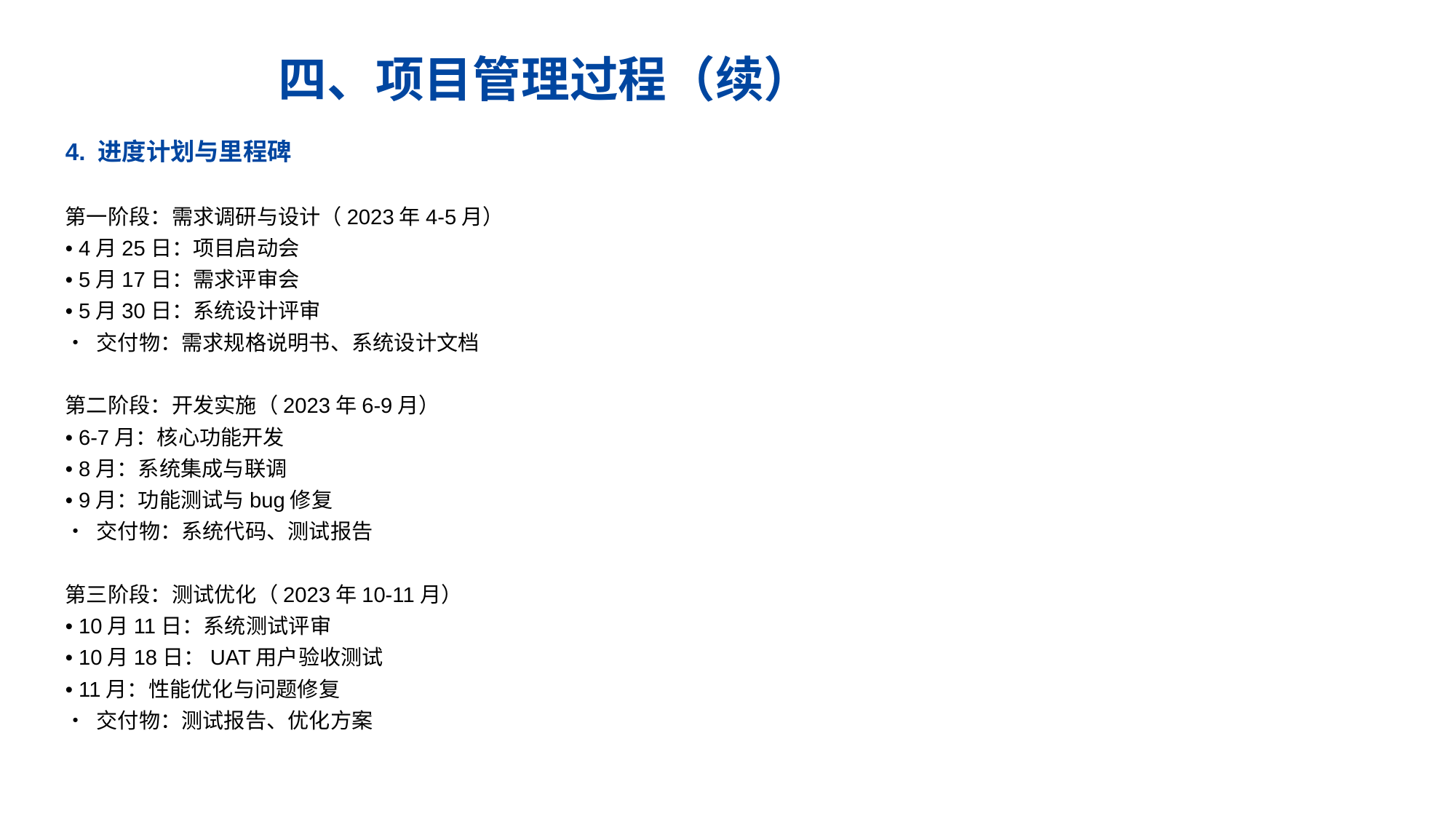

四、项目管理过程（续）
4. 进度计划与里程碑

第一阶段：需求调研与设计（2023年4-5月）
• 4月25日：项目启动会
• 5月17日：需求评审会
• 5月30日：系统设计评审
• 交付物：需求规格说明书、系统设计文档

第二阶段：开发实施（2023年6-9月）
• 6-7月：核心功能开发
• 8月：系统集成与联调
• 9月：功能测试与bug修复
• 交付物：系统代码、测试报告

第三阶段：测试优化（2023年10-11月）
• 10月11日：系统测试评审
• 10月18日：UAT用户验收测试
• 11月：性能优化与问题修复
• 交付物：测试报告、优化方案